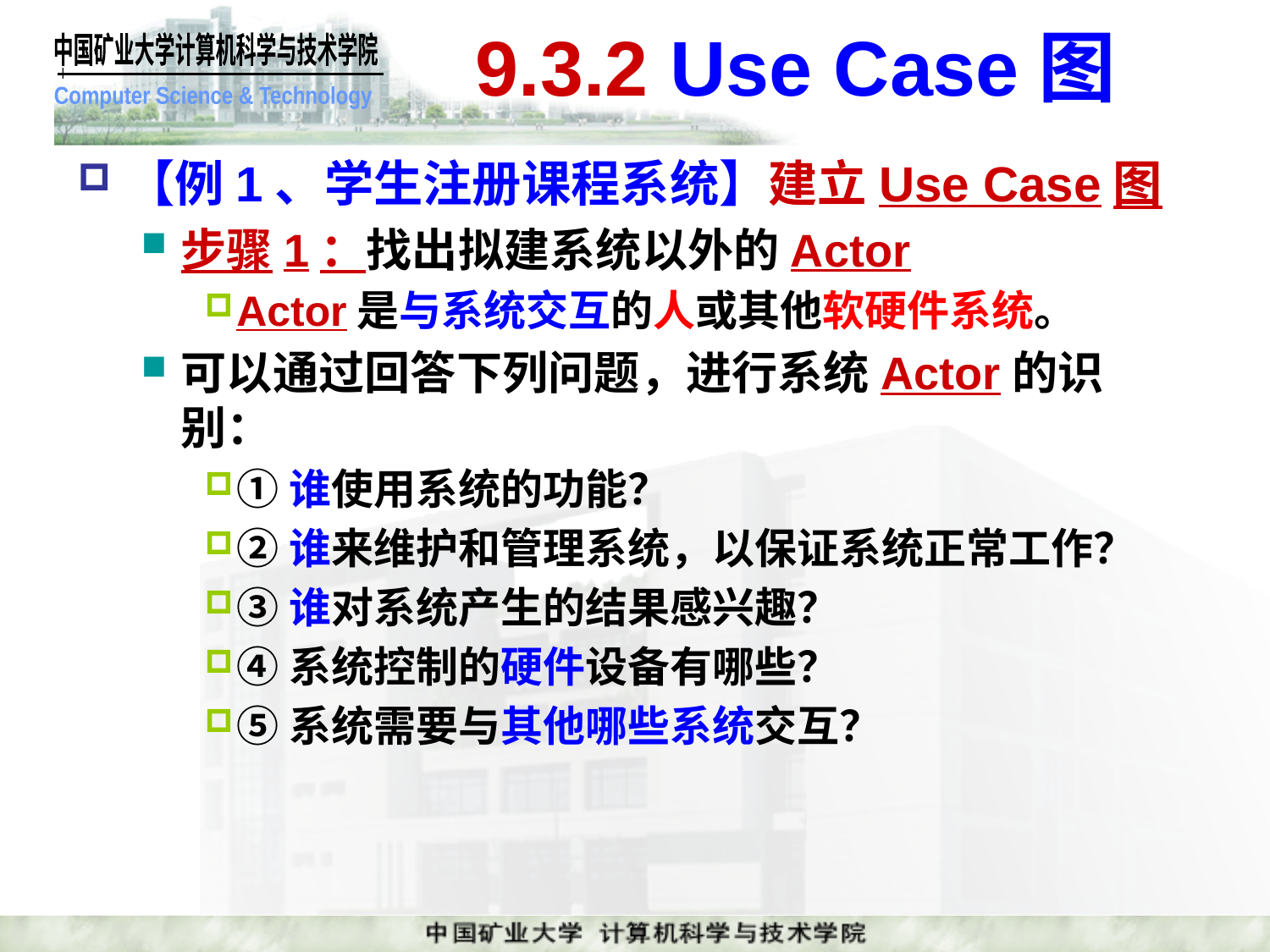

# 9.3.2 Use Case图
【例1、学生注册课程系统】建立Use Case图
步骤1：找出拟建系统以外的Actor
Actor是与系统交互的人或其他软硬件系统。
可以通过回答下列问题，进行系统Actor的识别：
①谁使用系统的功能？
②谁来维护和管理系统，以保证系统正常工作？
③谁对系统产生的结果感兴趣？
④系统控制的硬件设备有哪些？
⑤系统需要与其他哪些系统交互？
72